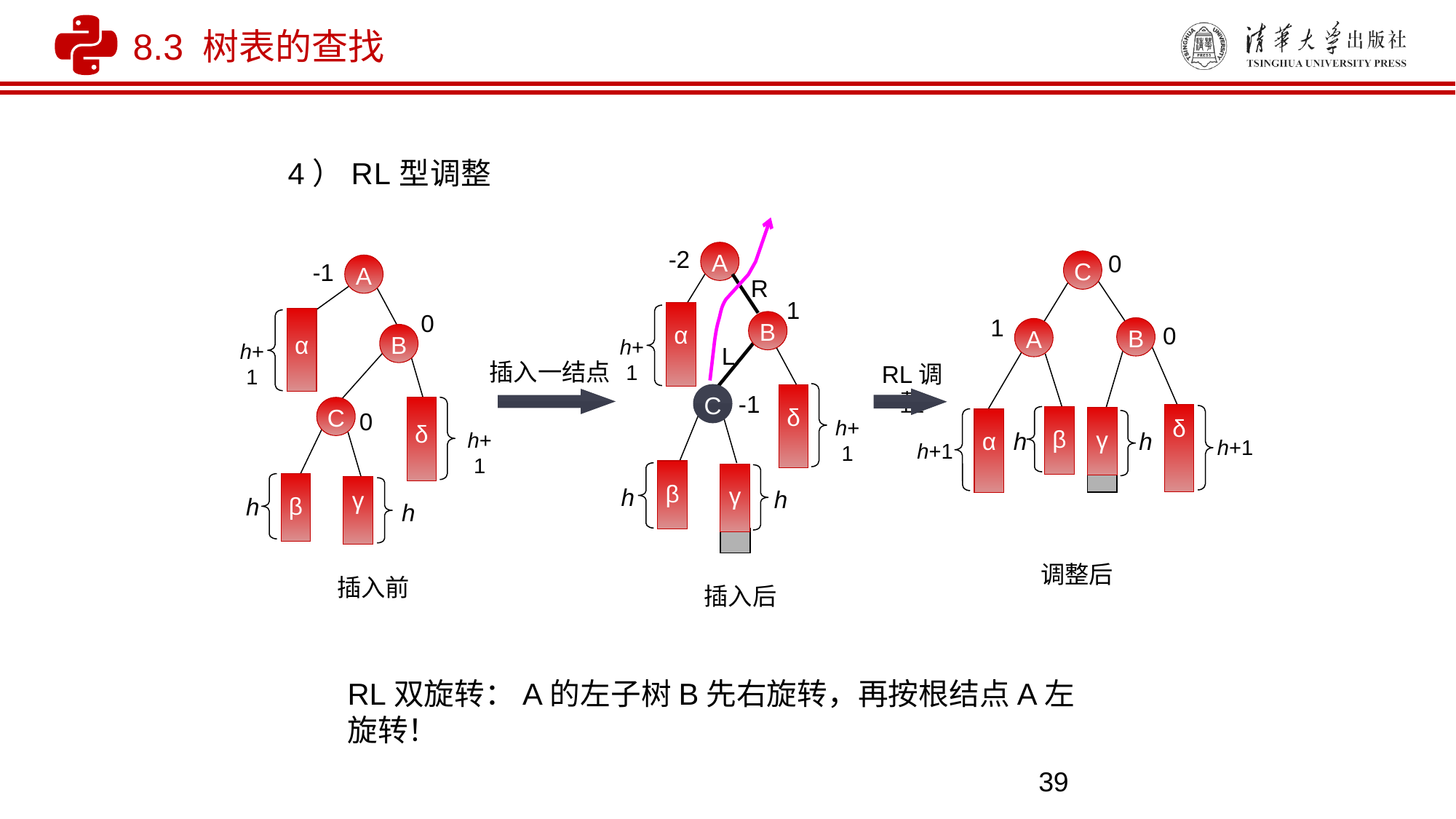

8.3 树表的查找

4）RL型调整

A
-2

R

1
α

B
h+1
L

插入一结点

C
δ
-1

h+1
β

γ

h
h

插入后
0
C

1
B
A
0

RL调整

δ

β
γ

α

h
h
h+1
h+1

调整后
A
-1

α
0

B
h+1

C
δ

0

h+1

β
γ

h
h
插入前
RL双旋转：A的左子树B先右旋转，再按根结点A左旋转！
39